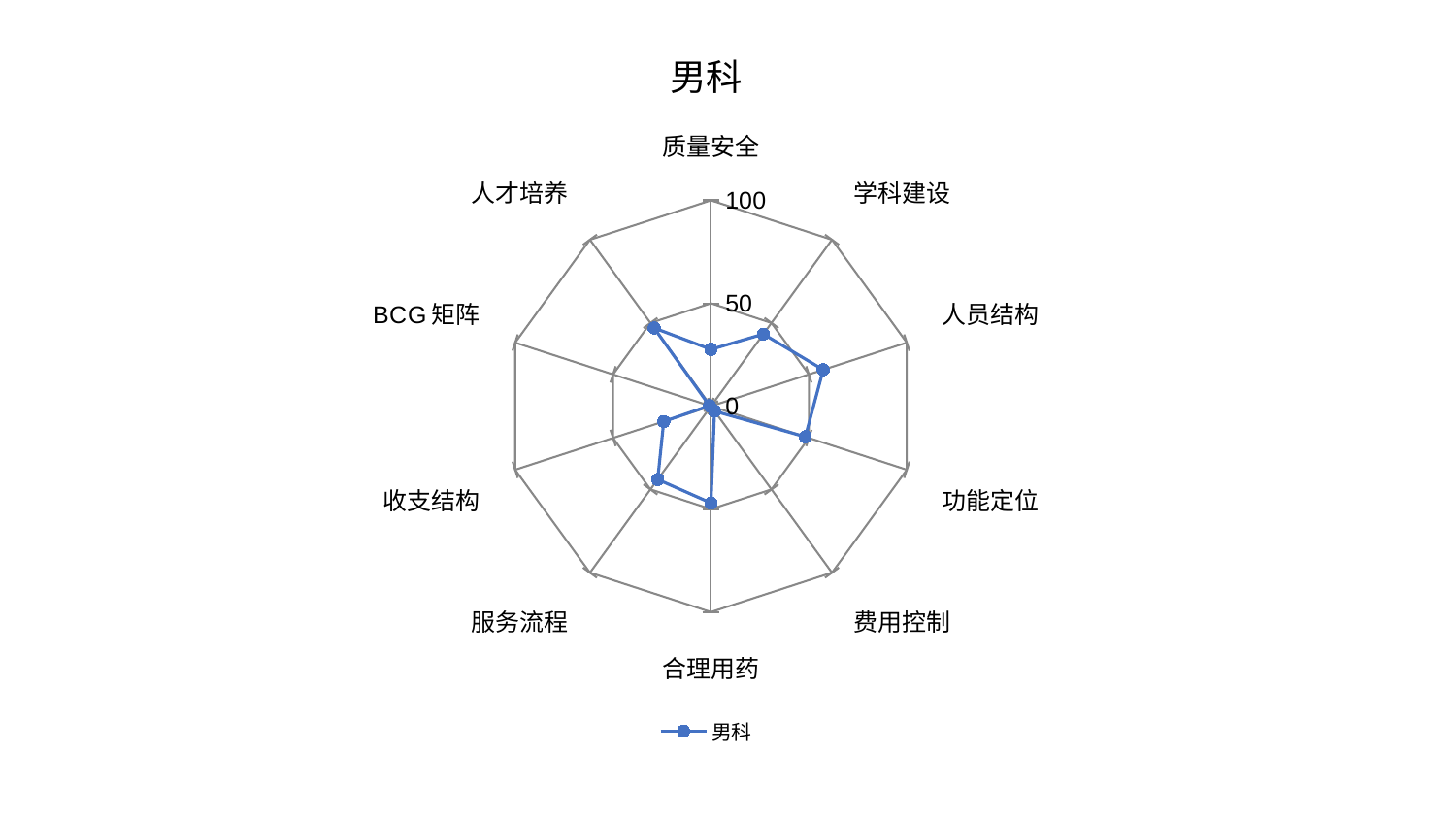

### Chart: 男科

| Category | 男科 |
|---|---|
| 质量安全 | 27.610990587843638 |
| 学科建设 | 43.32228767473705 |
| 人员结构 | 57.34042177581078 |
| 功能定位 | 48.19635811039659 |
| 费用控制 | 2.9736264754749095 |
| 合理用药 | 47.04206133250408 |
| 服务流程 | 44.00826949594723 |
| 收支结构 | 24.133034911173773 |
| BCG矩阵 | 0.7151389384895646 |
| 人才培养 | 46.98571565218956 |
120